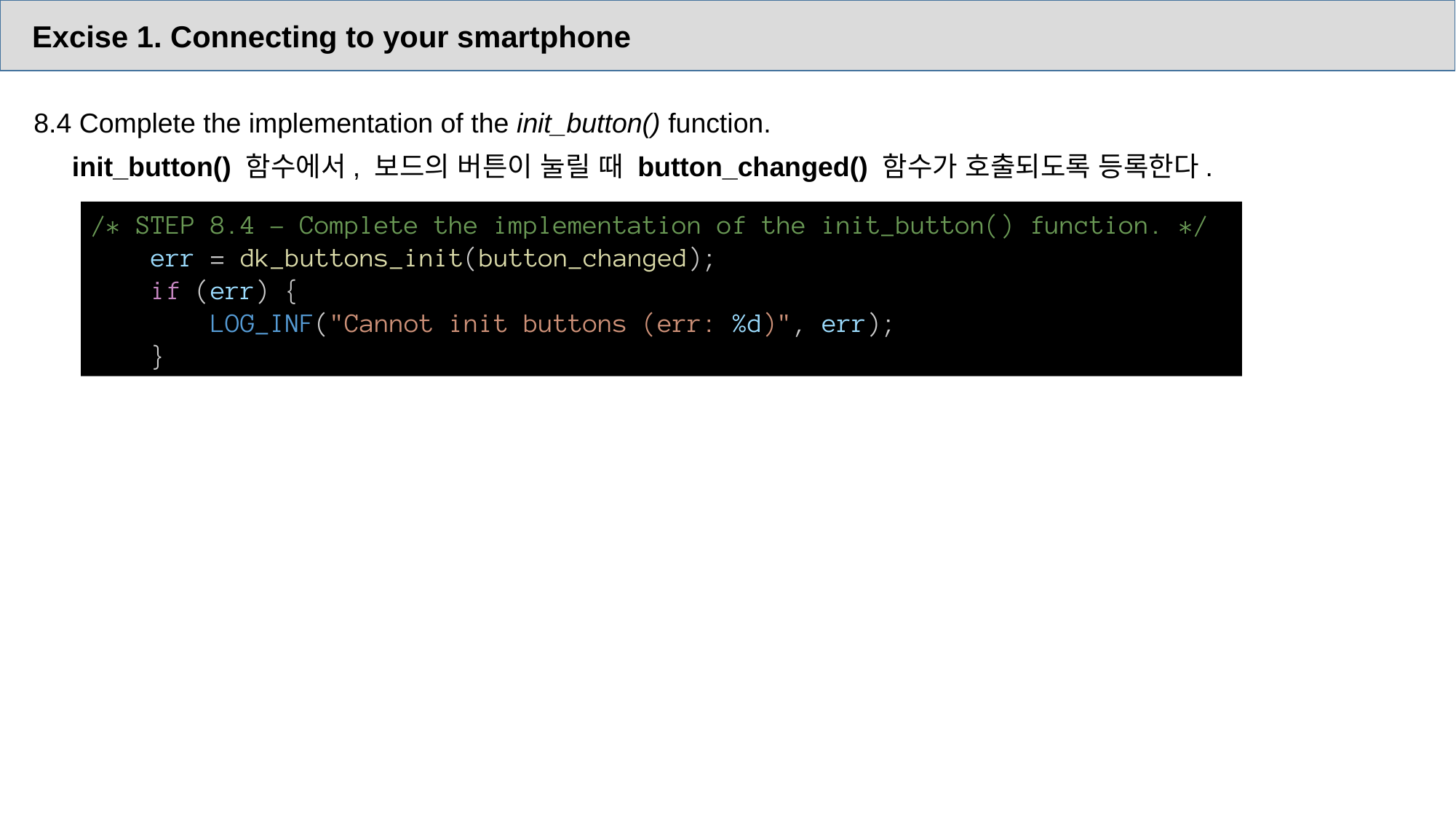

Excise 1. Connecting to your smartphone
8.4 Complete the implementation of the init_button() function.
     init_button() 함수에서, 보드의 버튼이 눌릴 때 button_changed() 함수가 호출되도록 등록한다.
/* STEP 8.4 - Complete the implementation of the init_button() function. */
    err = dk_buttons_init(button_changed);
    if (err) {
        LOG_INF("Cannot init buttons (err: %d)", err);
    }